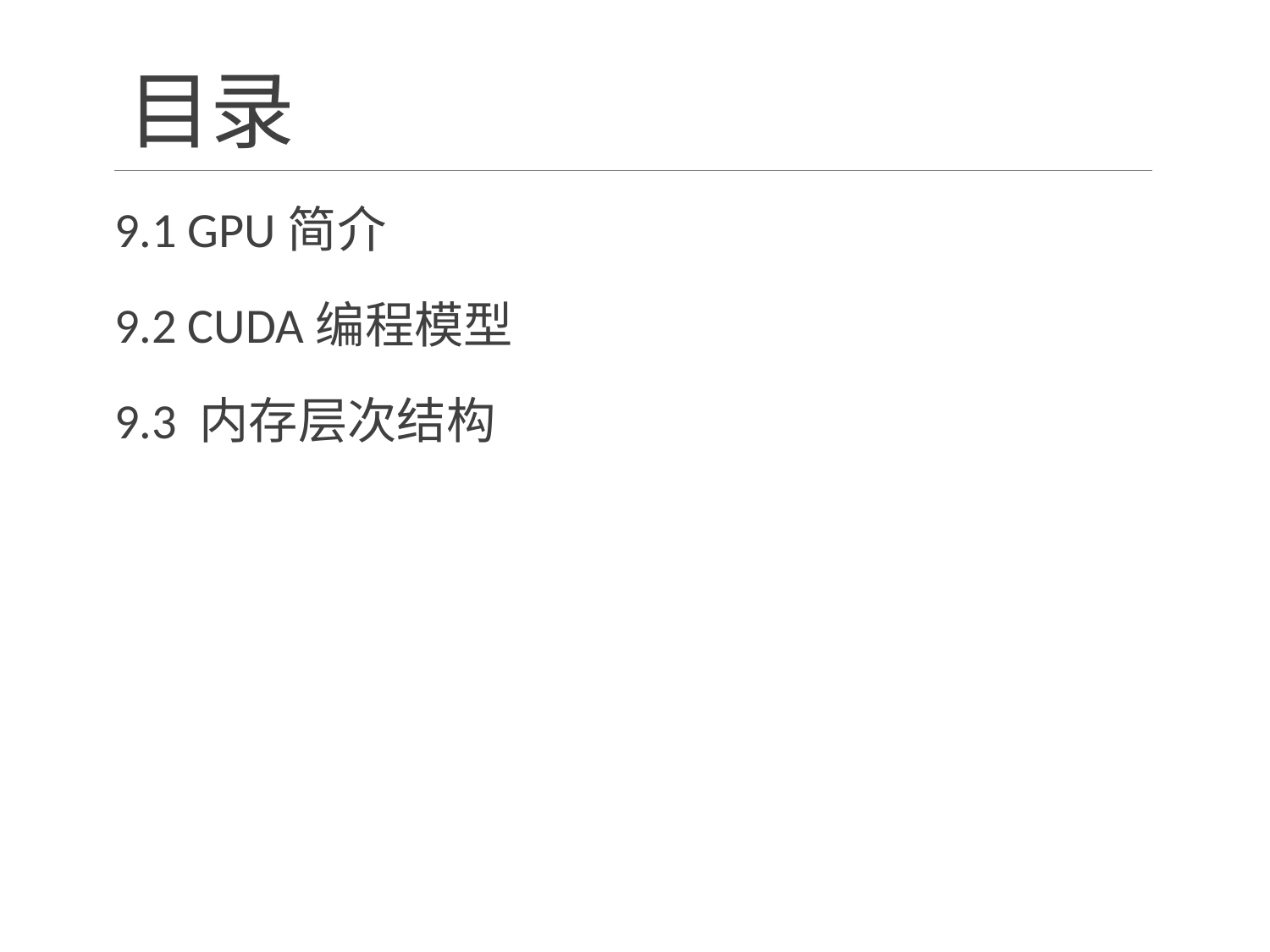

# 目录
9.1 GPU简介
9.2 CUDA编程模型
9.3 内存层次结构
2